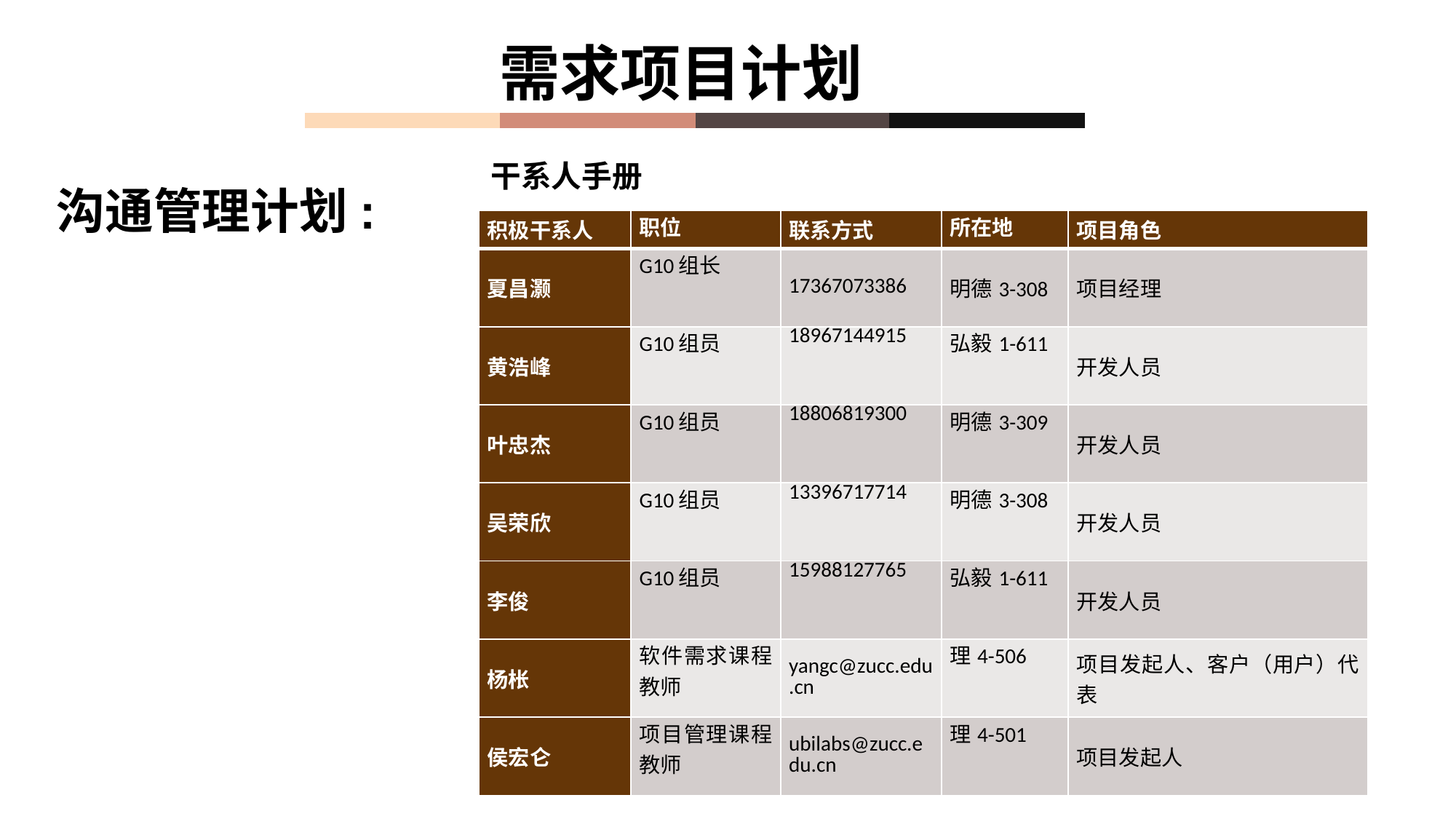

需求项目计划
干系人手册
沟通管理计划:
| 积极干系人 | 职位 | 联系方式 | 所在地 | 项目角色 |
| --- | --- | --- | --- | --- |
| 夏昌灏 | G10组长 | 17367073386 | 明德3-308 | 项目经理 |
| 黄浩峰 | G10组员 | 18967144915 | 弘毅1-611 | 开发人员 |
| 叶忠杰 | G10组员 | 18806819300 | 明德3-309 | 开发人员 |
| 吴荣欣 | G10组员 | 13396717714 | 明德3-308 | 开发人员 |
| 李俊 | G10组员 | 15988127765 | 弘毅1-611 | 开发人员 |
| 杨枨 | 软件需求课程教师 | yangc@zucc.edu.cn | 理4-506 | 项目发起人、客户（用户）代表 |
| 侯宏仑 | 项目管理课程教师 | ubilabs@zucc.edu.cn | 理4-501 | 项目发起人 |